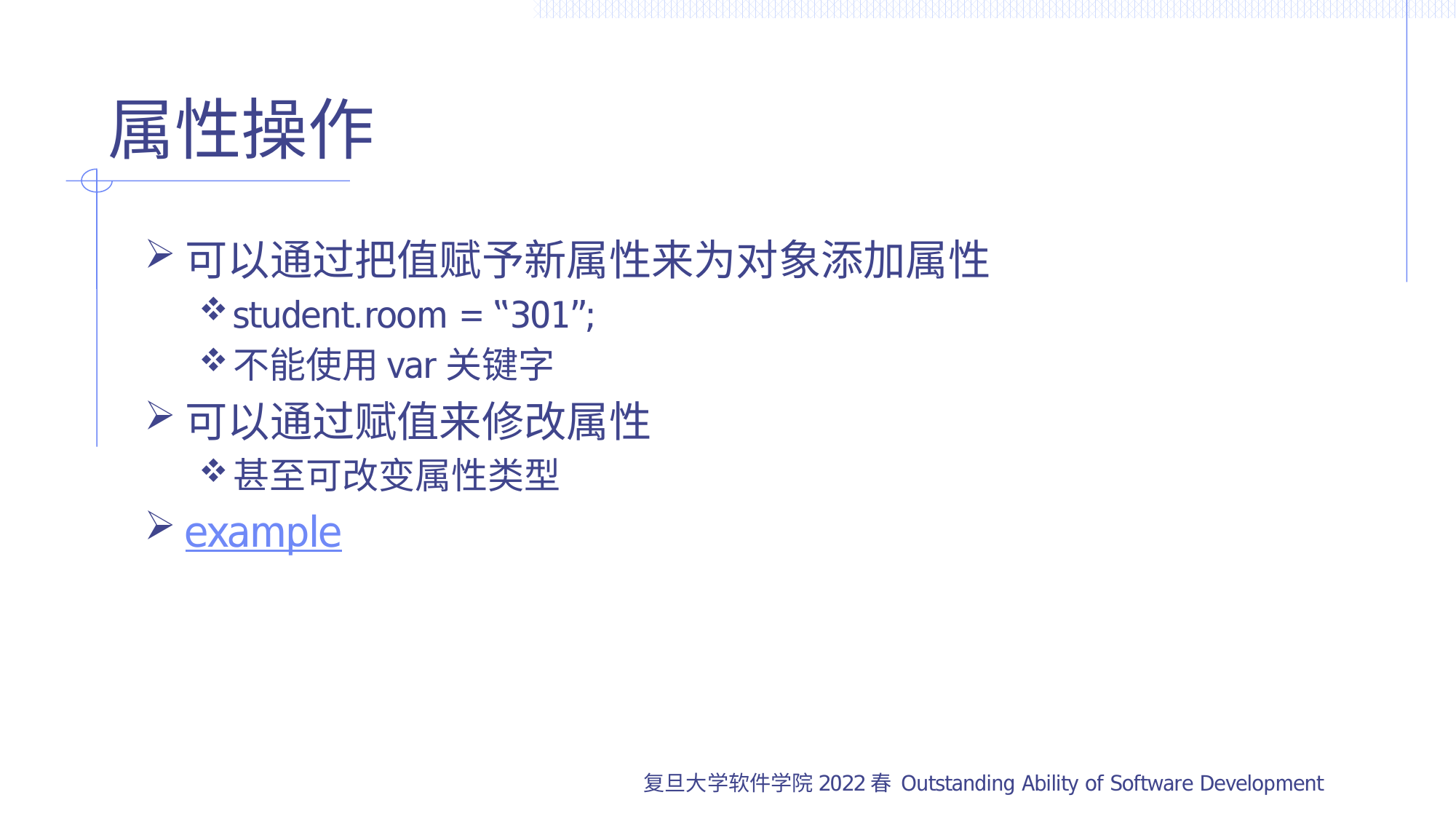

# 属性操作
可以通过把值赋予新属性来为对象添加属性
student.room = “301”;
不能使用var关键字
可以通过赋值来修改属性
甚至可改变属性类型
example